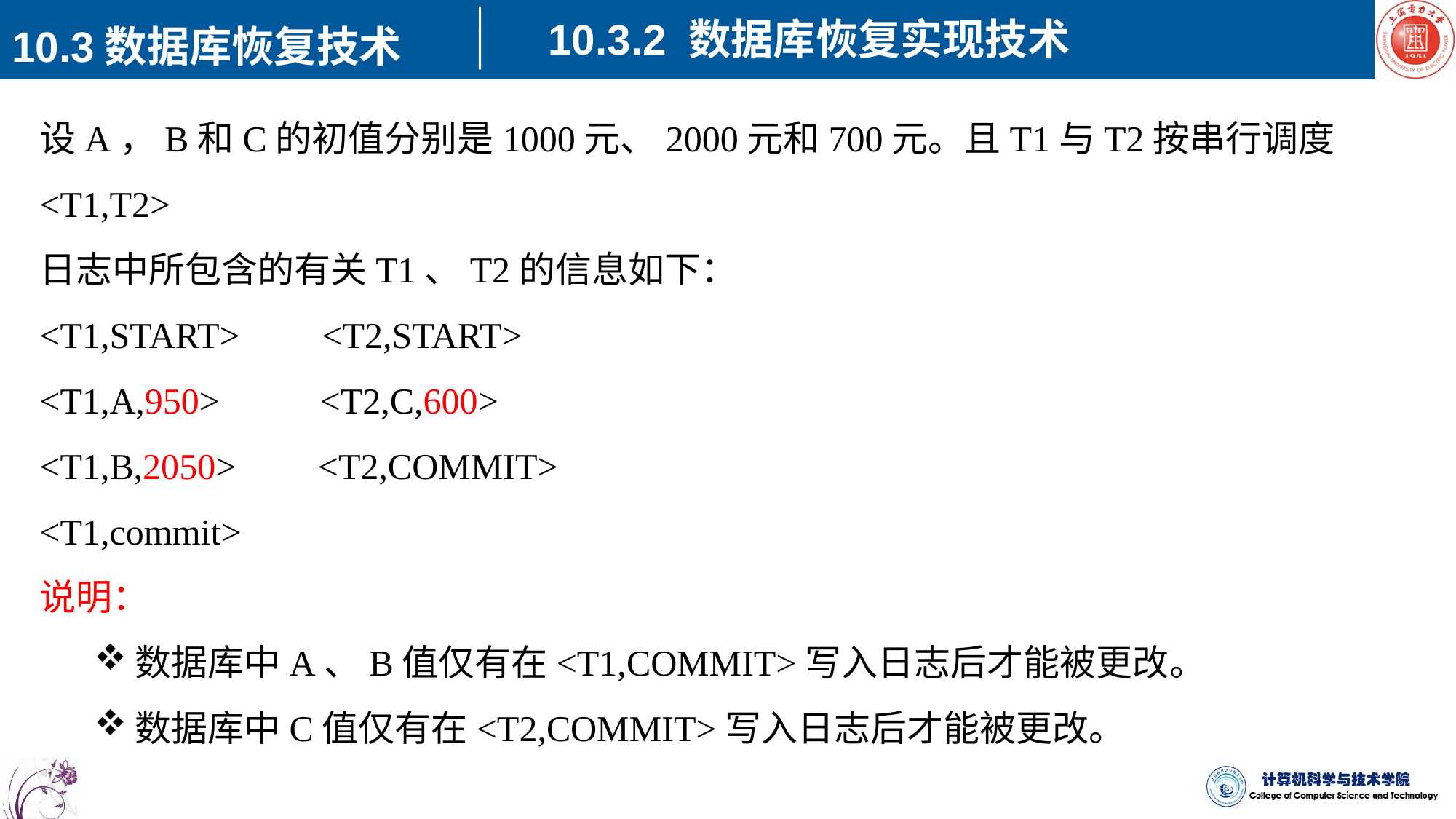

10.3.2 数据库恢复实现技术
10.3数据库恢复技术
设A，B和C的初值分别是1000元、2000元和700元。且T1与T2按串行调度<T1,T2>
日志中所包含的有关T1、T2的信息如下：
<T1,START>         <T2,START>
<T1,A,950>           <T2,C,600>
<T1,B,2050>         <T2,COMMIT>
<T1,commit>
说明：
数据库中A、B值仅有在<T1,COMMIT>写入日志后才能被更改。
数据库中C值仅有在<T2,COMMIT>写入日志后才能被更改。